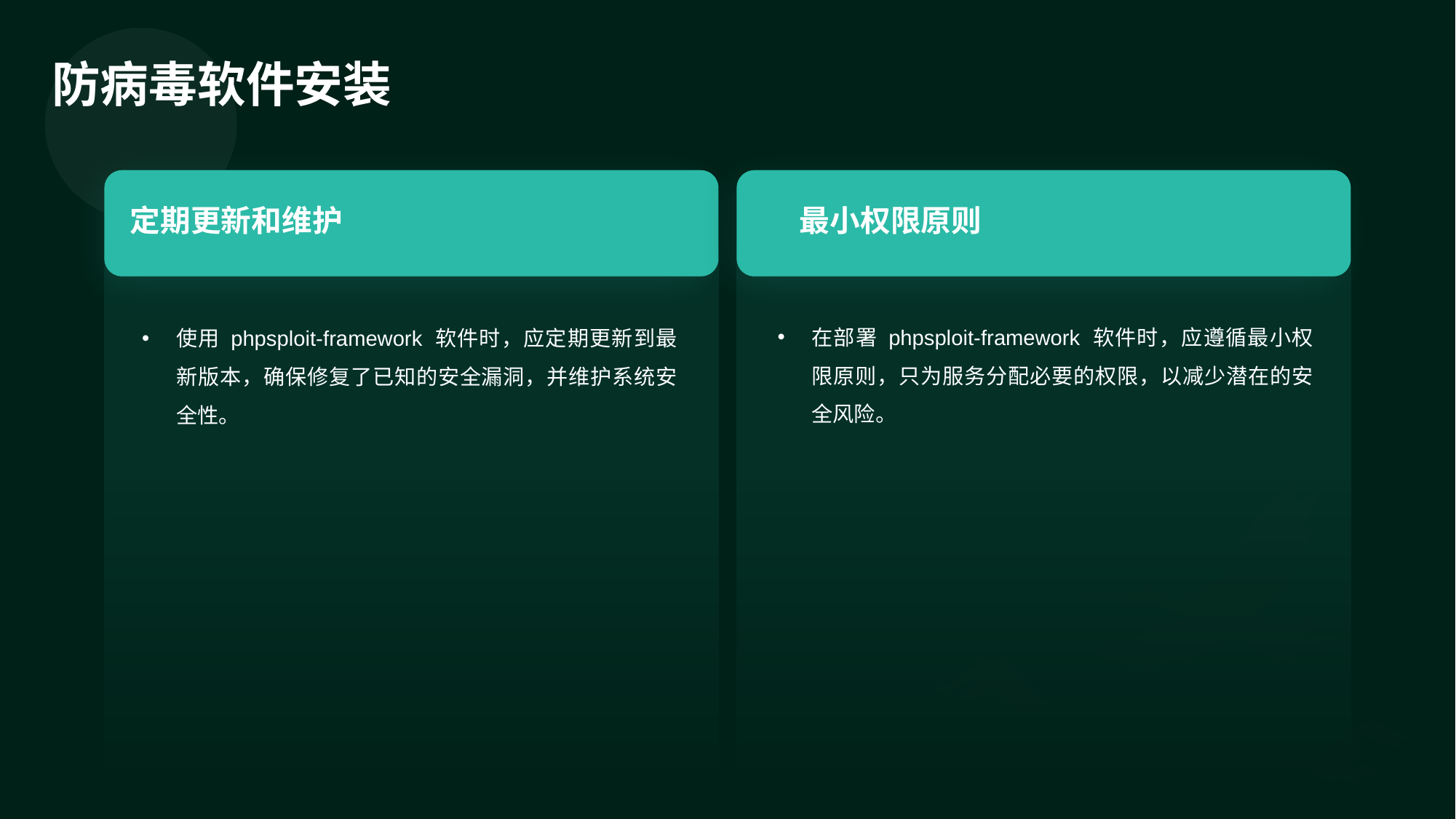

防病毒软件安装

定期更新和维护
最小权限原则

在部署 phpsploit-framework 软件时，应遵循最小权限原则，只为服务分配必要的权限，以减少潜在的安全风险。
使用 phpsploit-framework 软件时，应定期更新到最新版本，确保修复了已知的安全漏洞，并维护系统安全性。